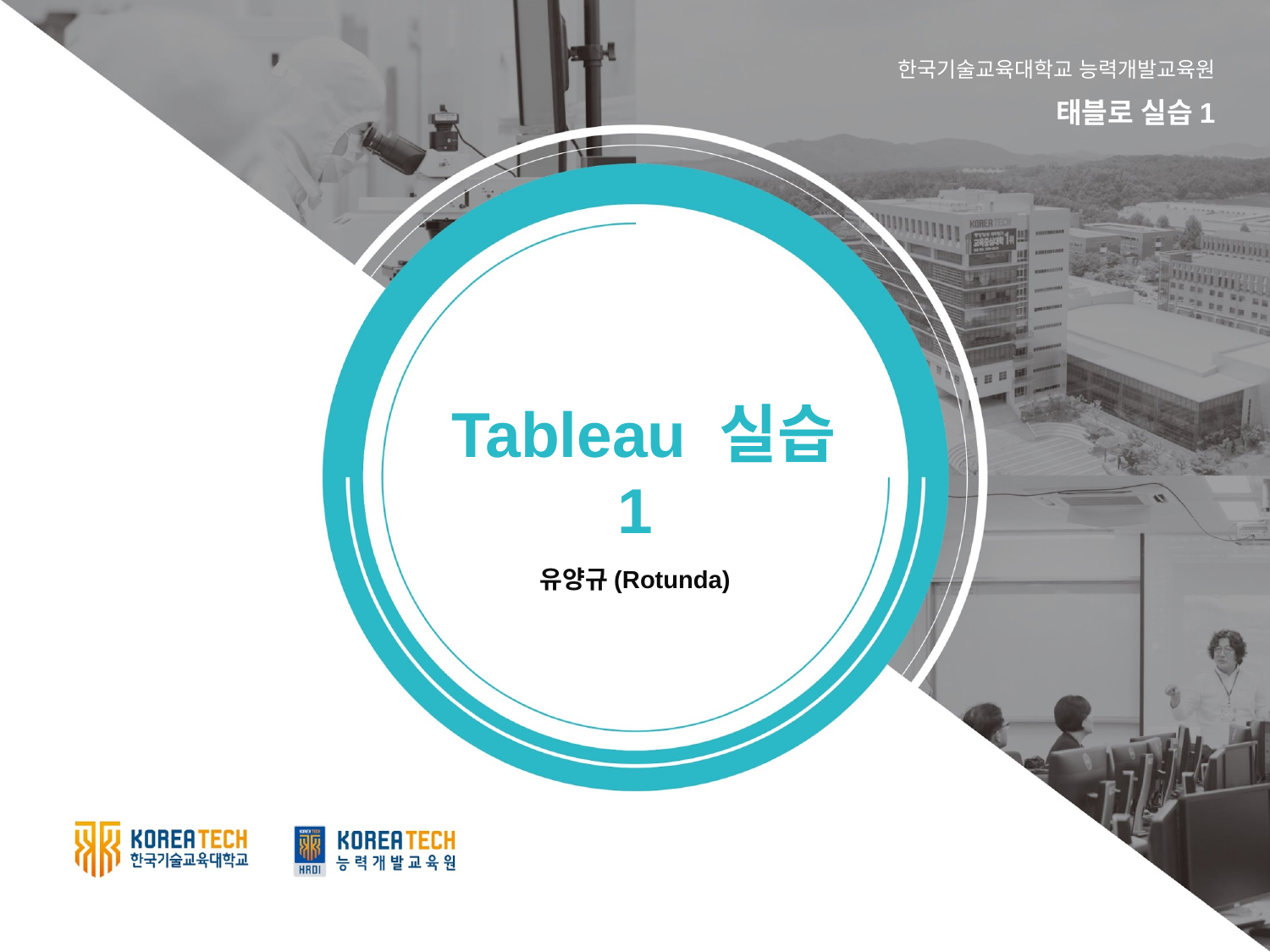

한국기술교육대학교 능력개발교육원
태블로 실습1
 Tableau 실습 1
유양규(Rotunda)